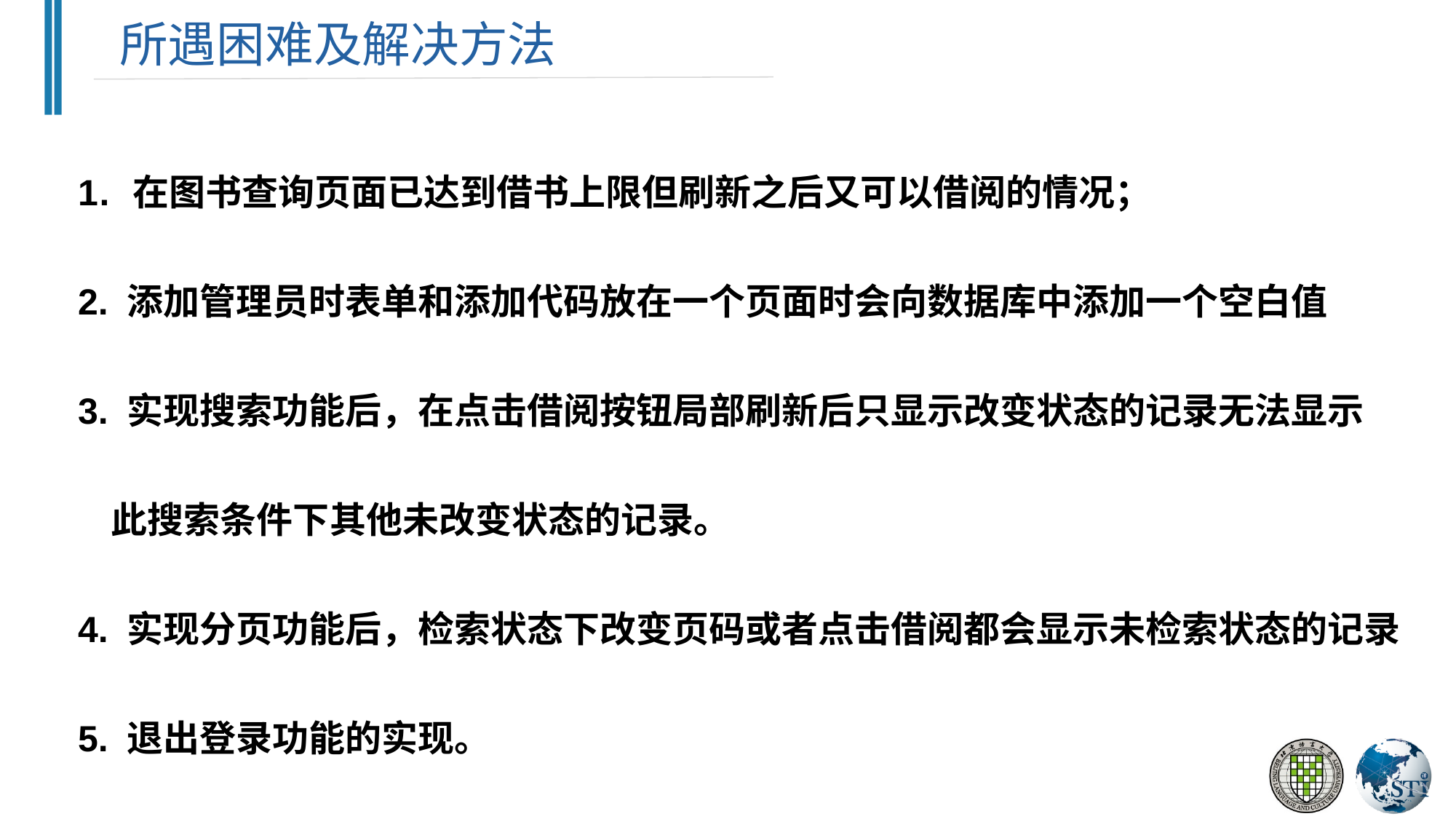

所遇困难及解决方法

在图书查询页面已达到借书上限但刷新之后又可以借阅的情况；
2. 添加管理员时表单和添加代码放在一个页面时会向数据库中添加一个空白值
3. 实现搜索功能后，在点击借阅按钮局部刷新后只显示改变状态的记录无法显示
   此搜索条件下其他未改变状态的记录。
4. 实现分页功能后，检索状态下改变页码或者点击借阅都会显示未检索状态的记录
5. 退出登录功能的实现。
Cosmetics Website
How is the product?
What is the product?